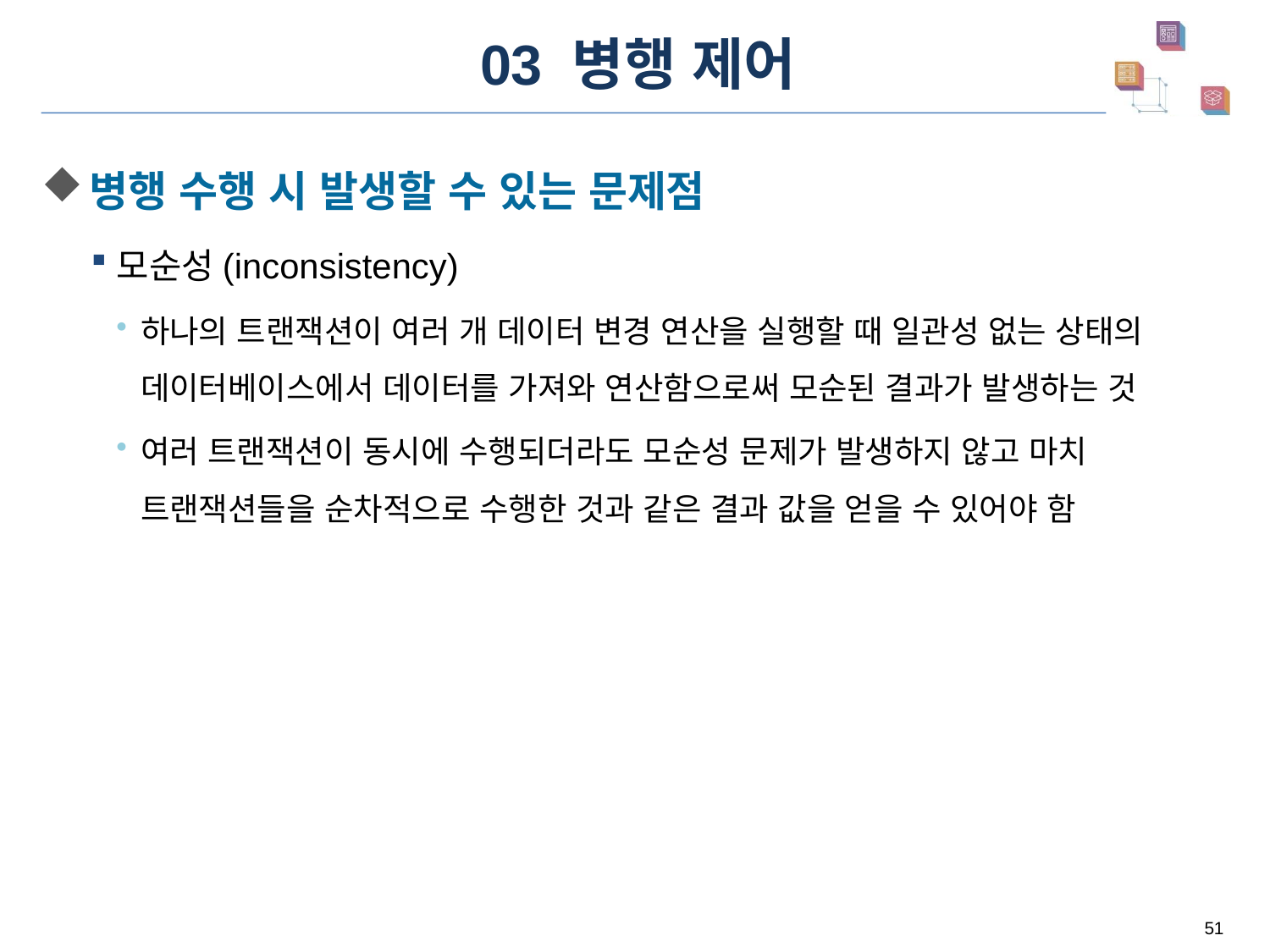

# 03 병행 제어
병행 수행 시 발생할 수 있는 문제점
모순성(inconsistency)
하나의 트랜잭션이 여러 개 데이터 변경 연산을 실행할 때 일관성 없는 상태의 데이터베이스에서 데이터를 가져와 연산함으로써 모순된 결과가 발생하는 것
여러 트랜잭션이 동시에 수행되더라도 모순성 문제가 발생하지 않고 마치
트랜잭션들을 순차적으로 수행한 것과 같은 결과 값을 얻을 수 있어야 함